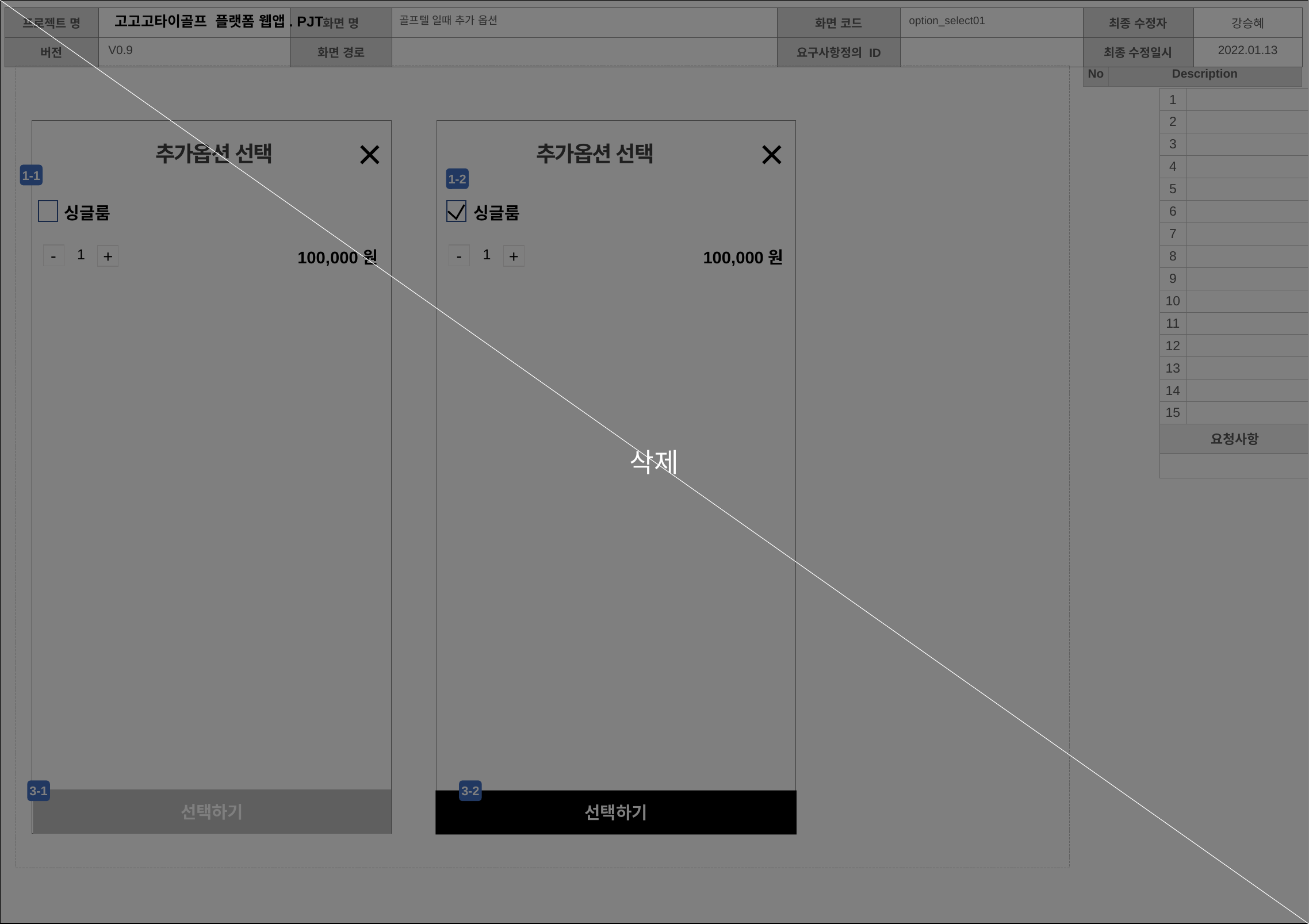

삭제
골프텔 일때 추가 옵션
option_select01

| 1 |  |
| --- | --- |
| 2 |  |
| 3 |  |
| 4 |  |
| 5 |  |
| 6 |  |
| 7 |  |
| 8 |  |
| 9 |  |
| 10 |  |
| 11 |  |
| 12 |  |
| 13 |  |
| 14 |  |
| 15 |  |
| 요청사항 |  |
|  |  |
×
×
추가옵션 선택
추가옵션 선택
1-1
1-2
싱글룸
싱글룸

100,000원
100,000원
 1
 1
-
-
+
+
3-1
3-2
선택하기
선택하기